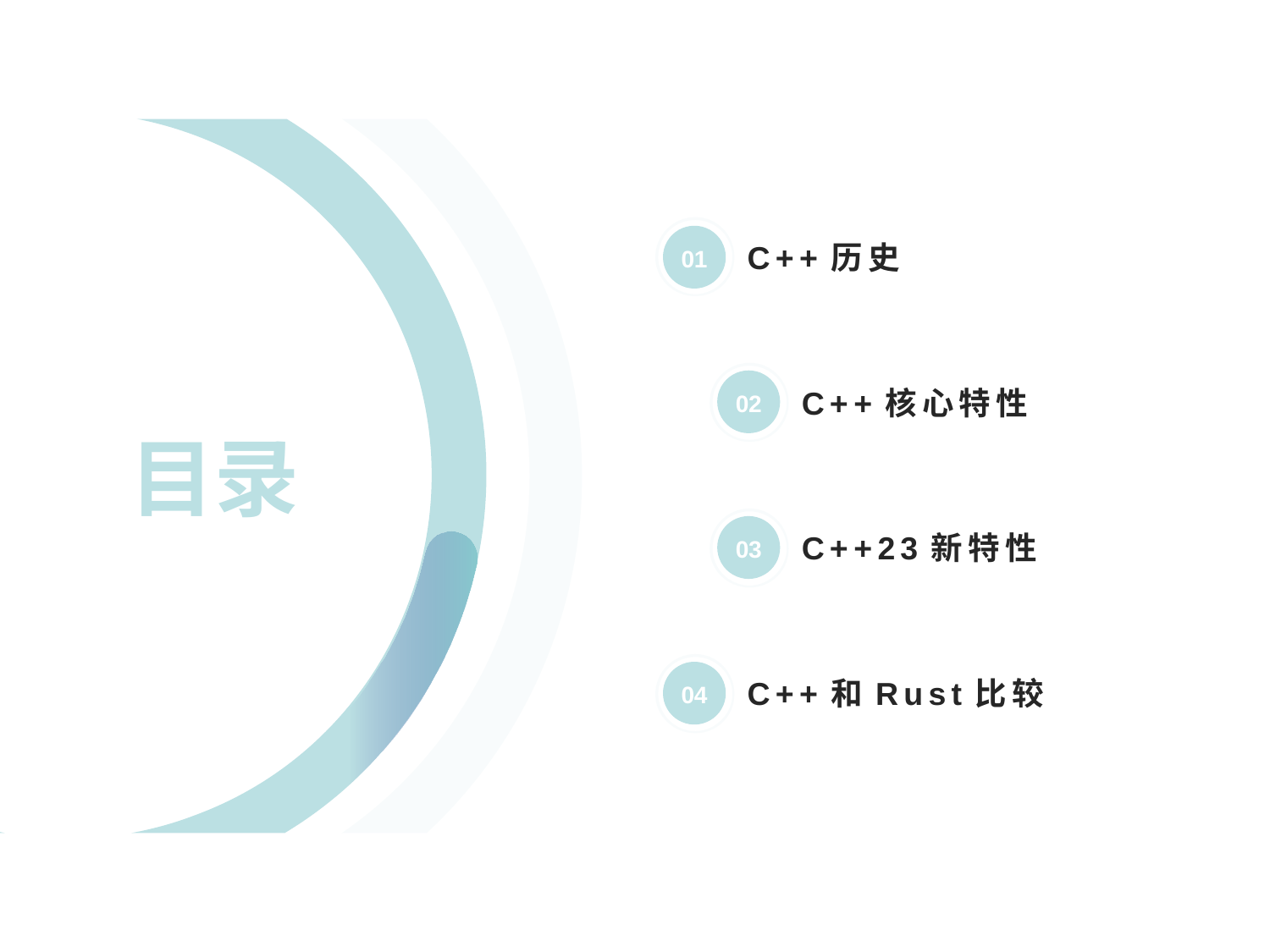

01
C++历史

02
C++核心特性
# 目录

03
C++23新特性

04
C++和Rust比较